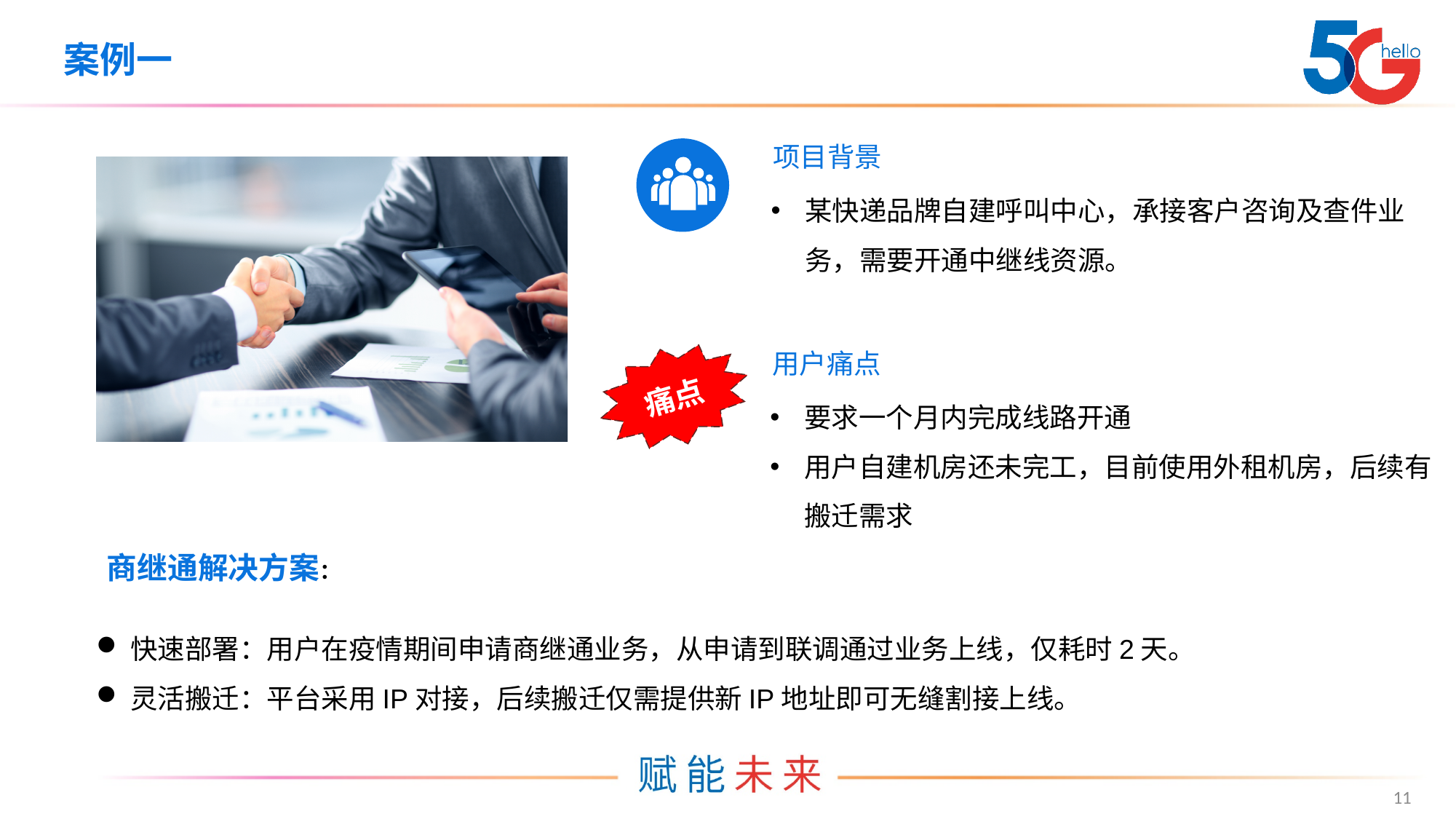

# 案例一
项目背景

某快递品牌自建呼叫中心，承接客户咨询及查件业务，需要开通中继线资源。
用户痛点
痛点
要求一个月内完成线路开通
用户自建机房还未完工，目前使用外租机房，后续有搬迁需求
商继通解决方案：
快速部署：用户在疫情期间申请商继通业务，从申请到联调通过业务上线，仅耗时2天。
灵活搬迁：平台采用IP对接，后续搬迁仅需提供新IP地址即可无缝割接上线。